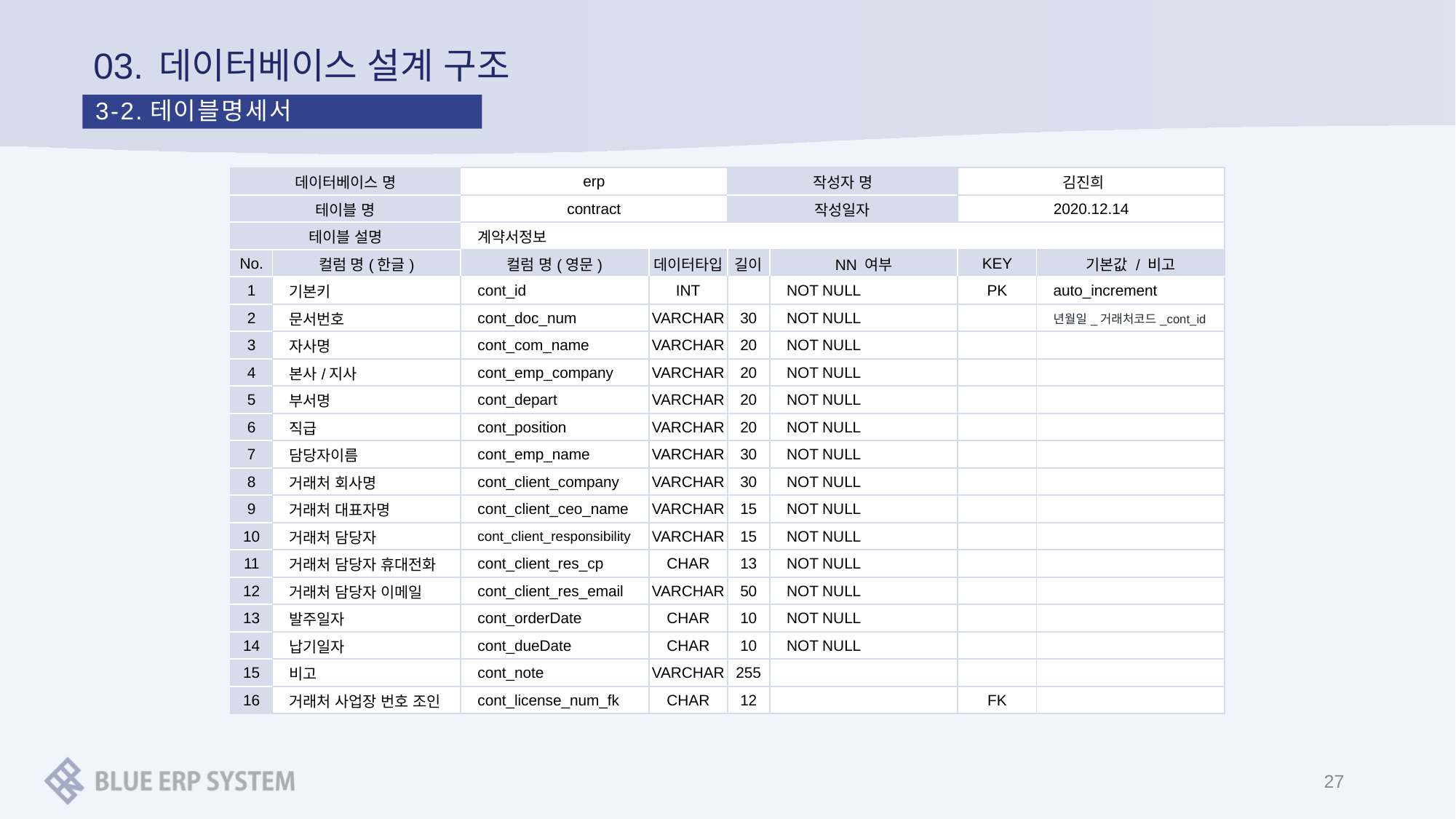

# 03. 데이터베이스 설계 구조
3-2.테이블명세서
| 데이터베이스 명 |  | erp |  | 작성자 명 |  | 김진희 |  |
| --- | --- | --- | --- | --- | --- | --- | --- |
| 테이블 명 |  | contract |  | 작성일자 |  | 2020.12.14 |  |
| 테이블 설명 |  | 계약서정보 |  |  |  |  |  |
| No. | 컬럼 명(한글) | 컬럼 명(영문) | 데이터타입 | 길이 | NN 여부 | KEY | 기본값 / 비고 |
| 1 | 기본키 | cont\_id | INT |  | NOT NULL | PK | auto\_increment |
| 2 | 문서번호 | cont\_doc\_num | VARCHAR | 30 | NOT NULL |  | 년월일\_거래처코드\_cont\_id |
| 3 | 자사명 | cont\_com\_name | VARCHAR | 20 | NOT NULL |  |  |
| 4 | 본사/지사 | cont\_emp\_company | VARCHAR | 20 | NOT NULL |  |  |
| 5 | 부서명 | cont\_depart | VARCHAR | 20 | NOT NULL |  |  |
| 6 | 직급 | cont\_position | VARCHAR | 20 | NOT NULL |  |  |
| 7 | 담당자이름 | cont\_emp\_name | VARCHAR | 30 | NOT NULL |  |  |
| 8 | 거래처 회사명 | cont\_client\_company | VARCHAR | 30 | NOT NULL |  |  |
| 9 | 거래처 대표자명 | cont\_client\_ceo\_name | VARCHAR | 15 | NOT NULL |  |  |
| 10 | 거래처 담당자 | cont\_client\_responsibility | VARCHAR | 15 | NOT NULL |  |  |
| 11 | 거래처 담당자 휴대전화 | cont\_client\_res\_cp | CHAR | 13 | NOT NULL |  |  |
| 12 | 거래처 담당자 이메일 | cont\_client\_res\_email | VARCHAR | 50 | NOT NULL |  |  |
| 13 | 발주일자 | cont\_orderDate | CHAR | 10 | NOT NULL |  |  |
| 14 | 납기일자 | cont\_dueDate | CHAR | 10 | NOT NULL |  |  |
| 15 | 비고 | cont\_note | VARCHAR | 255 |  |  |  |
| 16 | 거래처 사업장 번호 조인 | cont\_license\_num\_fk | CHAR | 12 |  | FK |  |
27